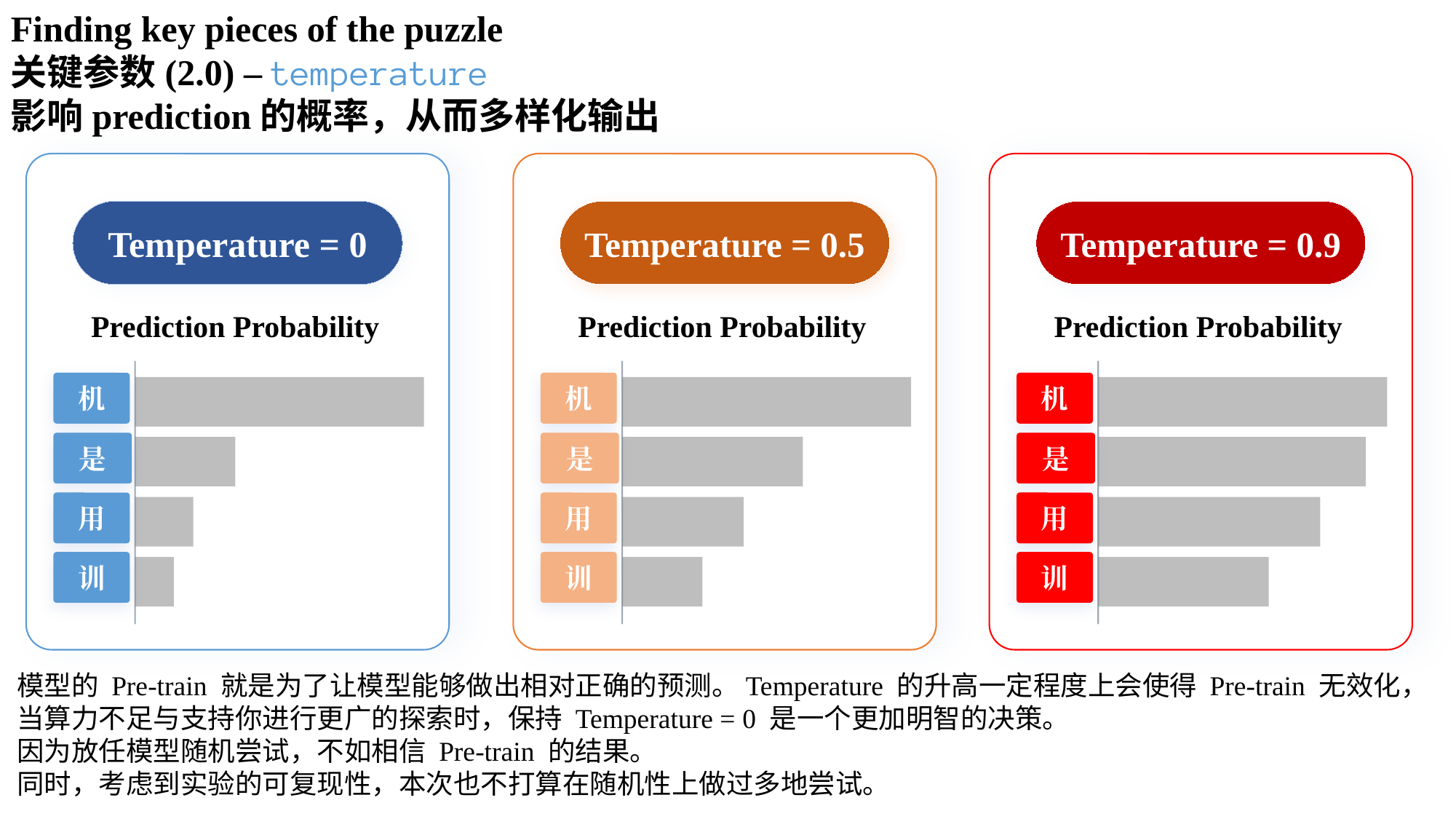

Finding key pieces of the puzzle
关键参数(2.0) – temperature
影响prediction的概率，从而多样化输出

Temperature = 0
Temperature = 0.5
Temperature = 0.9
Prediction Probability
Prediction Probability
Prediction Probability

机
机
机
是
是
是

用
用
用
训
训
训
模型的 Pre-train 就是为了让模型能够做出相对正确的预测。Temperature 的升高一定程度上会使得 Pre-train 无效化，
当算力不足与支持你进行更广的探索时，保持 Temperature = 0 是一个更加明智的决策。
因为放任模型随机尝试，不如相信 Pre-train 的结果。
同时，考虑到实验的可复现性，本次也不打算在随机性上做过多地尝试。